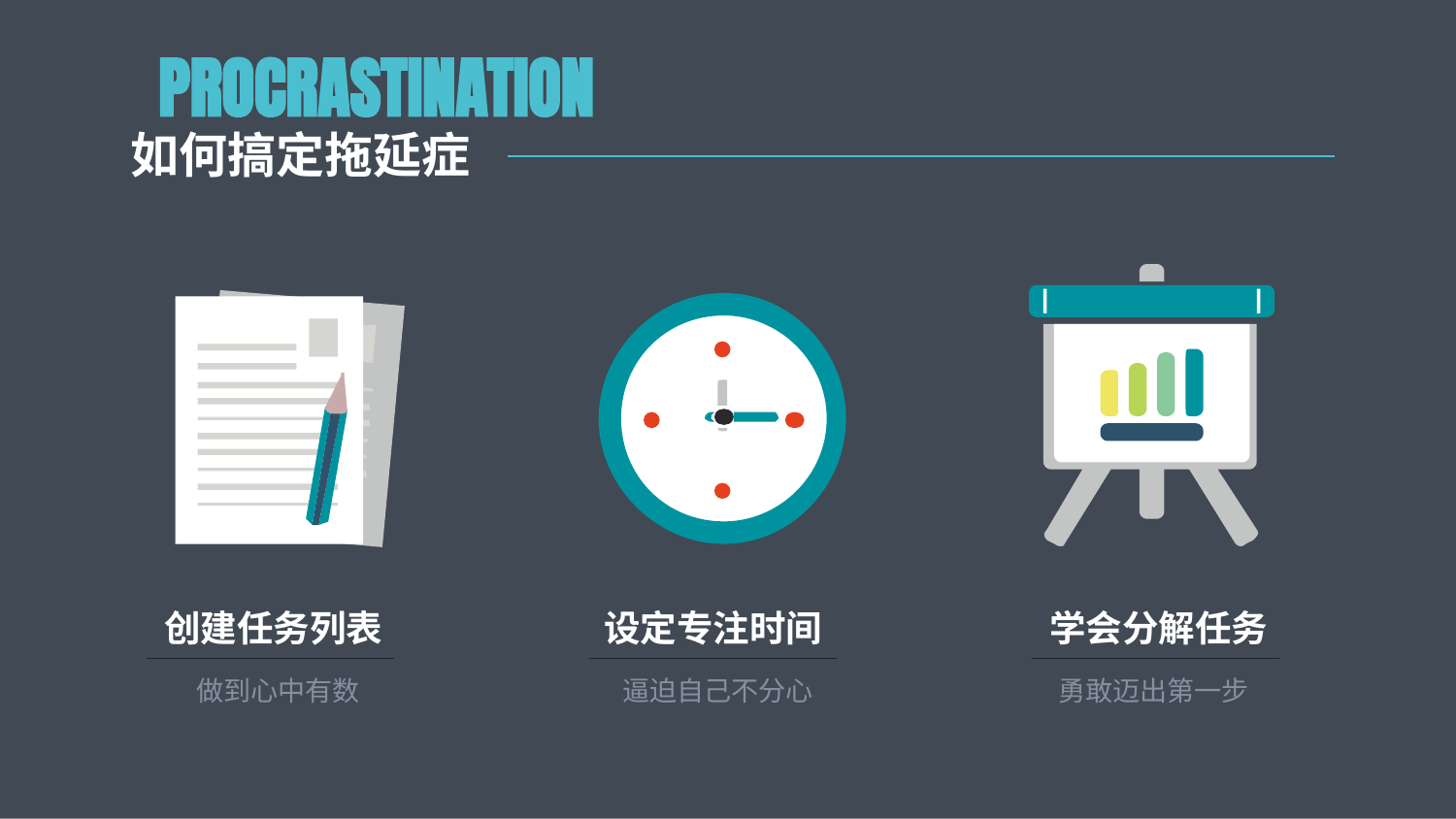

PROCRASTINATION
如何搞定拖延症

创建任务列表
设定专注时间
学会分解任务
做到心中有数
逼迫自己不分心
勇敢迈出第一步